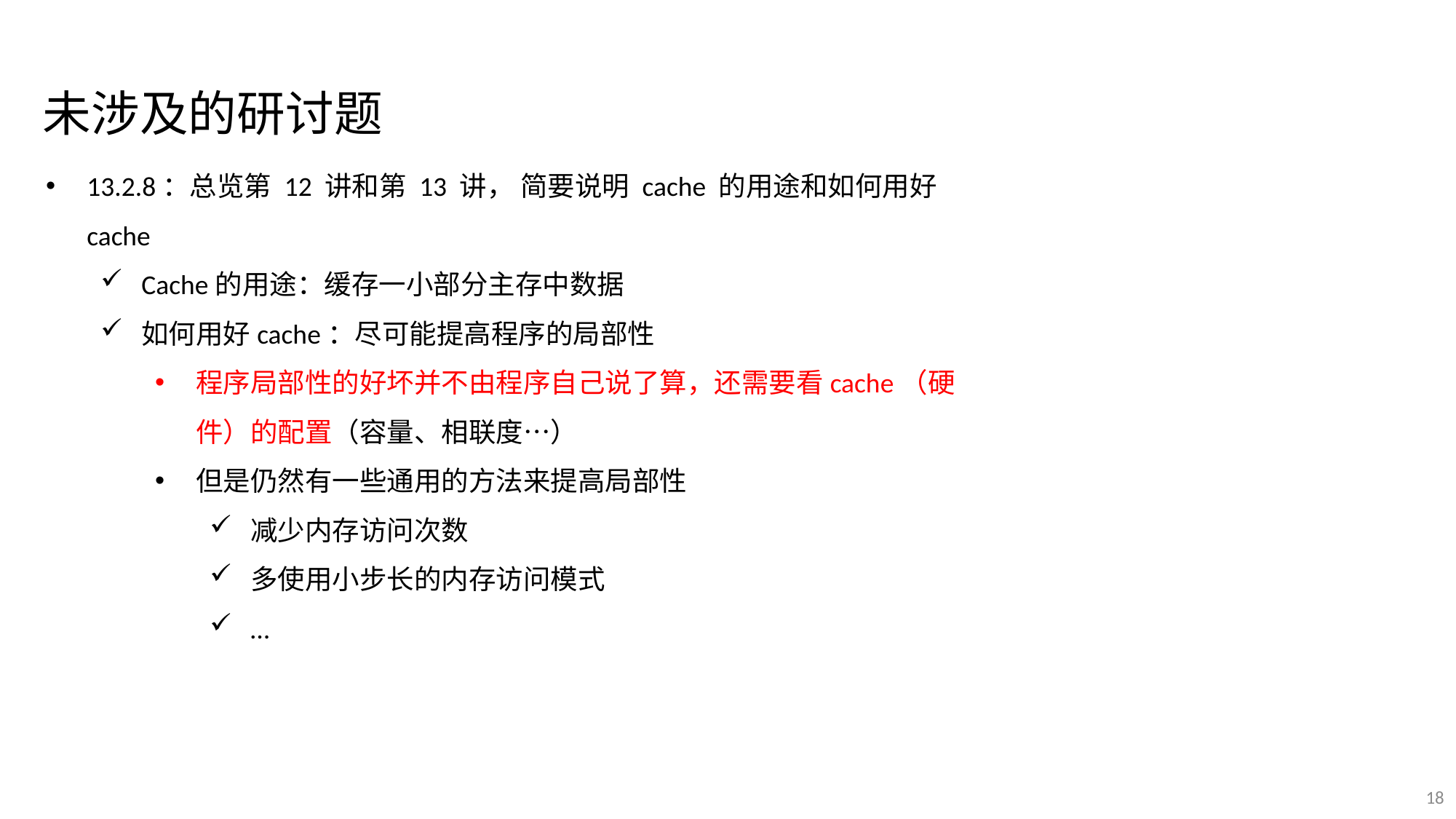

未涉及的研讨题
13.2.8：总览第 12 讲和第 13 讲， 简要说明 cache 的用途和如何用好 cache
Cache的用途：缓存一小部分主存中数据
如何用好cache：尽可能提高程序的局部性
程序局部性的好坏并不由程序自己说了算，还需要看cache（硬件）的配置（容量、相联度…）
但是仍然有一些通用的方法来提高局部性
减少内存访问次数
多使用小步长的内存访问模式
…
18